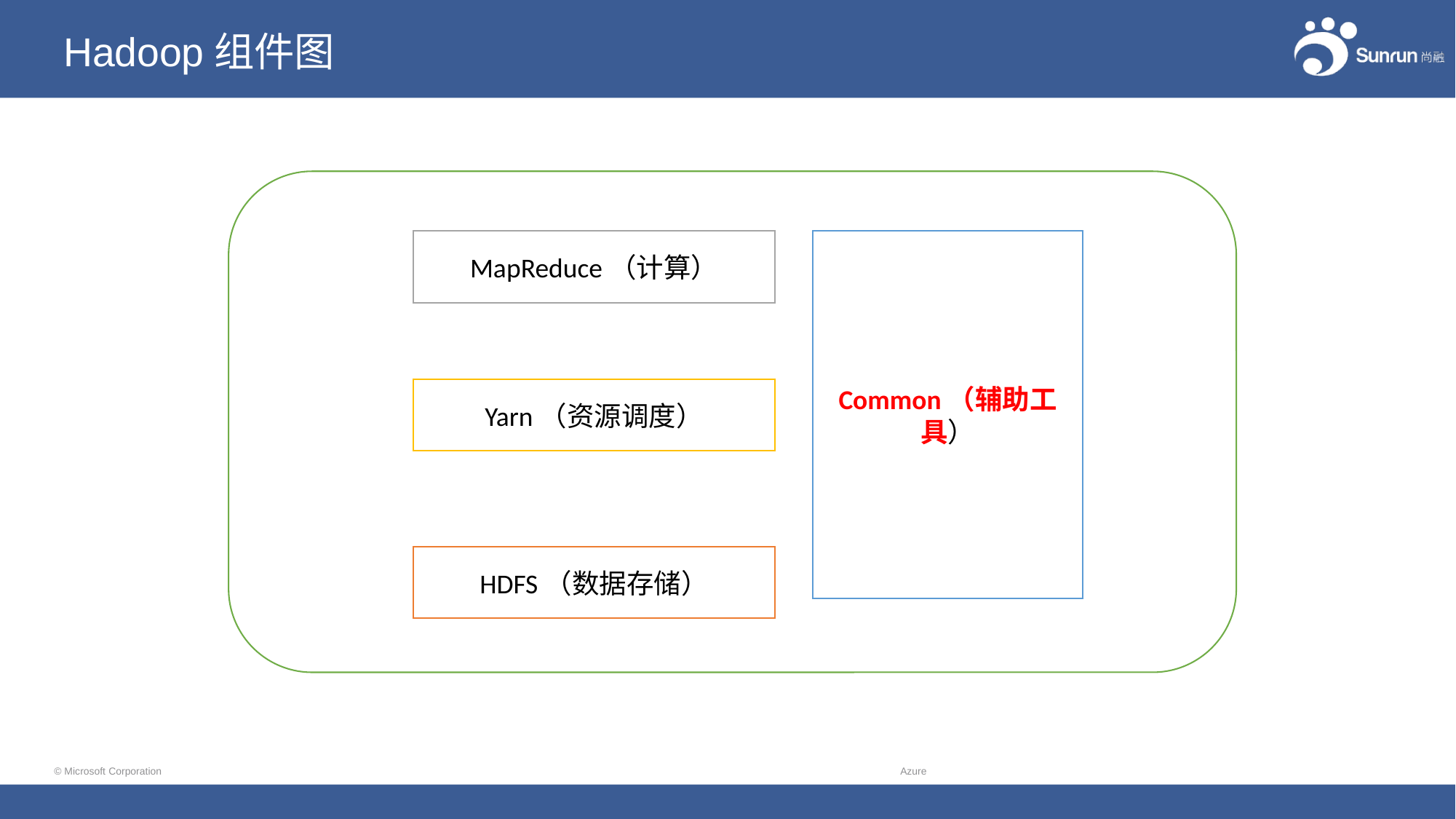

# Hadoop组件图

MapReduce（计算）
Common（辅助工具）
Yarn（资源调度）
HDFS（数据存储）
© Microsoft Corporation                                                                                  								                                   Azure